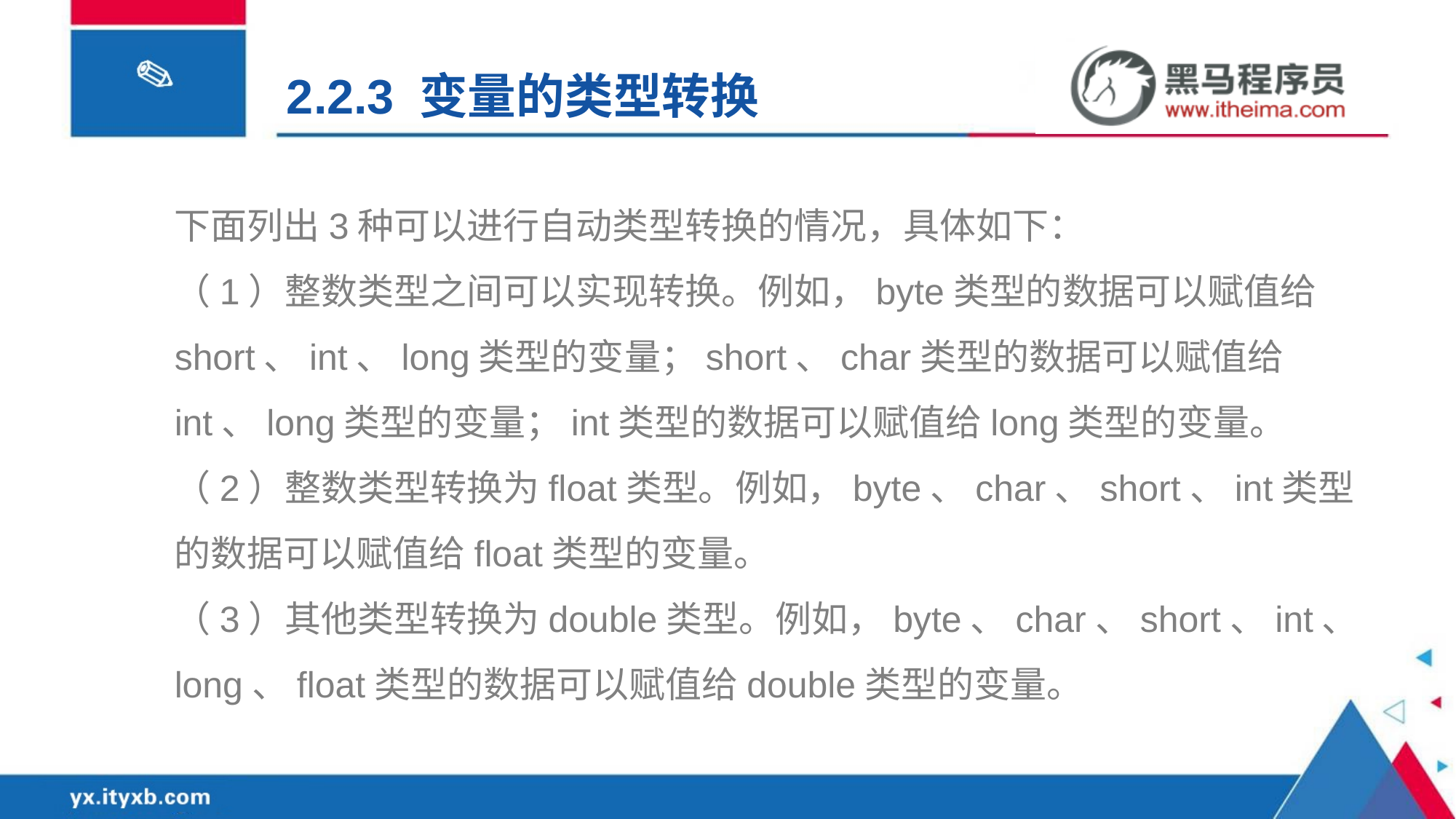

2.2.3 变量的类型转换
下面列出3种可以进行自动类型转换的情况，具体如下：
（1）整数类型之间可以实现转换。例如，byte类型的数据可以赋值给short、int、long类型的变量；short、char类型的数据可以赋值给int、long类型的变量；int类型的数据可以赋值给long类型的变量。
（2）整数类型转换为float类型。例如，byte、char、short、int类型的数据可以赋值给float类型的变量。
（3）其他类型转换为double类型。例如，byte、char、short、int、long、float类型的数据可以赋值给double类型的变量。